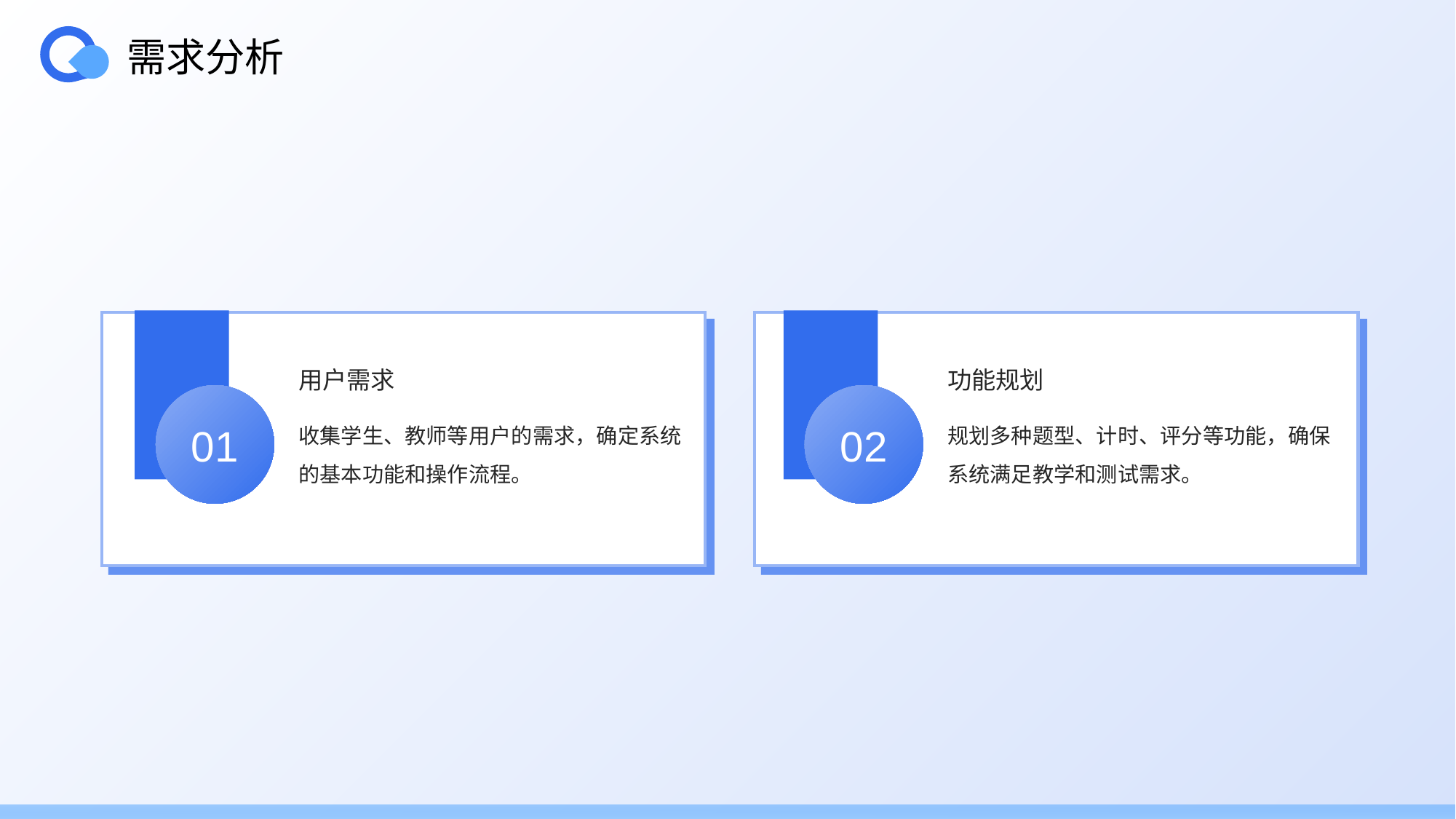

需求分析

用户需求
功能规划

01
02
收集学生、教师等用户的需求，确定系统的基本功能和操作流程。
规划多种题型、计时、评分等功能，确保系统满足教学和测试需求。